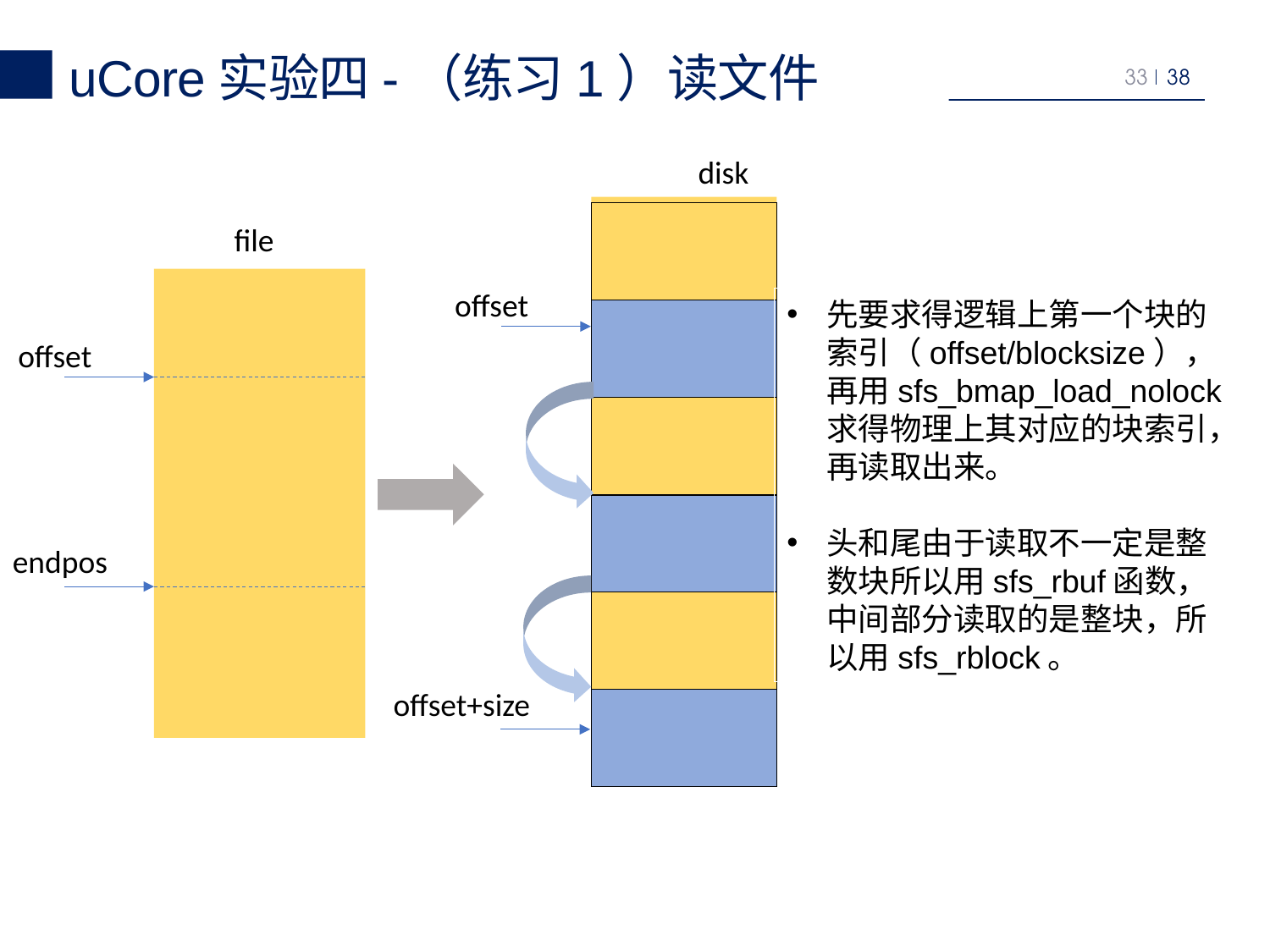

uCore实验四-（练习1）读文件

33
disk

offset

offset+size

file

offset
endpos
先要求得逻辑上第一个块的索引（offset/blocksize），再用sfs_bmap_load_nolock求得物理上其对应的块索引，再读取出来。

头和尾由于读取不一定是整数块所以用sfs_rbuf函数，中间部分读取的是整块，所以用sfs_rblock。